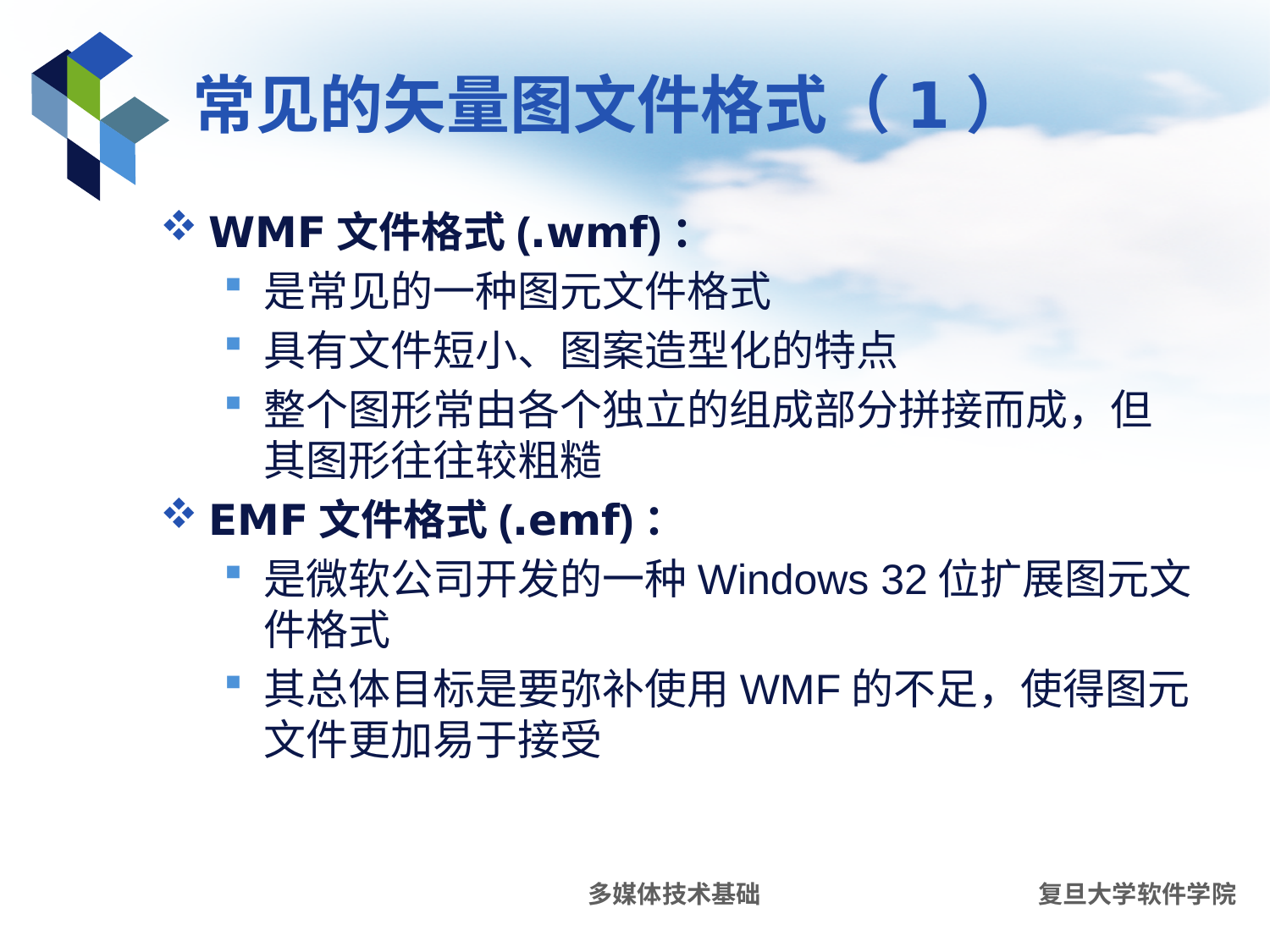

# 常见的矢量图文件格式（1）
WMF文件格式(.wmf)：
是常见的一种图元文件格式
具有文件短小、图案造型化的特点
整个图形常由各个独立的组成部分拼接而成，但其图形往往较粗糙
EMF文件格式(.emf)：
是微软公司开发的一种Windows 32位扩展图元文件格式
其总体目标是要弥补使用WMF的不足，使得图元文件更加易于接受
多媒体技术基础